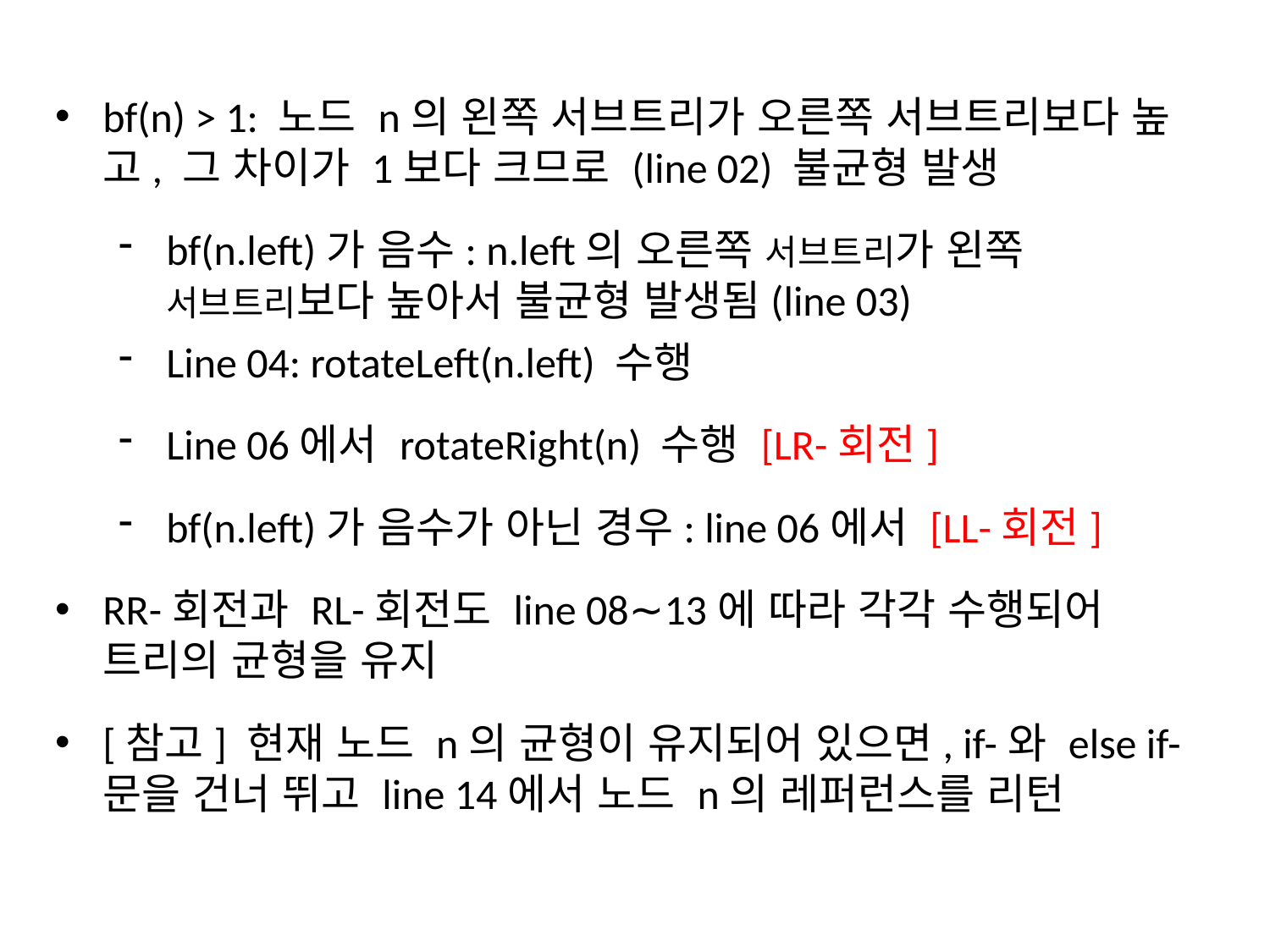

bf(n) > 1: 노드 n의 왼쪽 서브트리가 오른쪽 서브트리보다 높고, 그 차이가 1보다 크므로 (line 02) 불균형 발생
bf(n.left)가 음수: n.left의 오른쪽 서브트리가 왼쪽 서브트리보다 높아서 불균형 발생됨(line 03)
Line 04: rotateLeft(n.left) 수행
Line 06에서 rotateRight(n) 수행 [LR-회전]
bf(n.left)가 음수가 아닌 경우: line 06에서 [LL-회전]
RR-회전과 RL-회전도 line 08∼13에 따라 각각 수행되어 트리의 균형을 유지
[참고] 현재 노드 n의 균형이 유지되어 있으면, if-와 else if- 문을 건너 뛰고 line 14에서 노드 n의 레퍼런스를 리턴